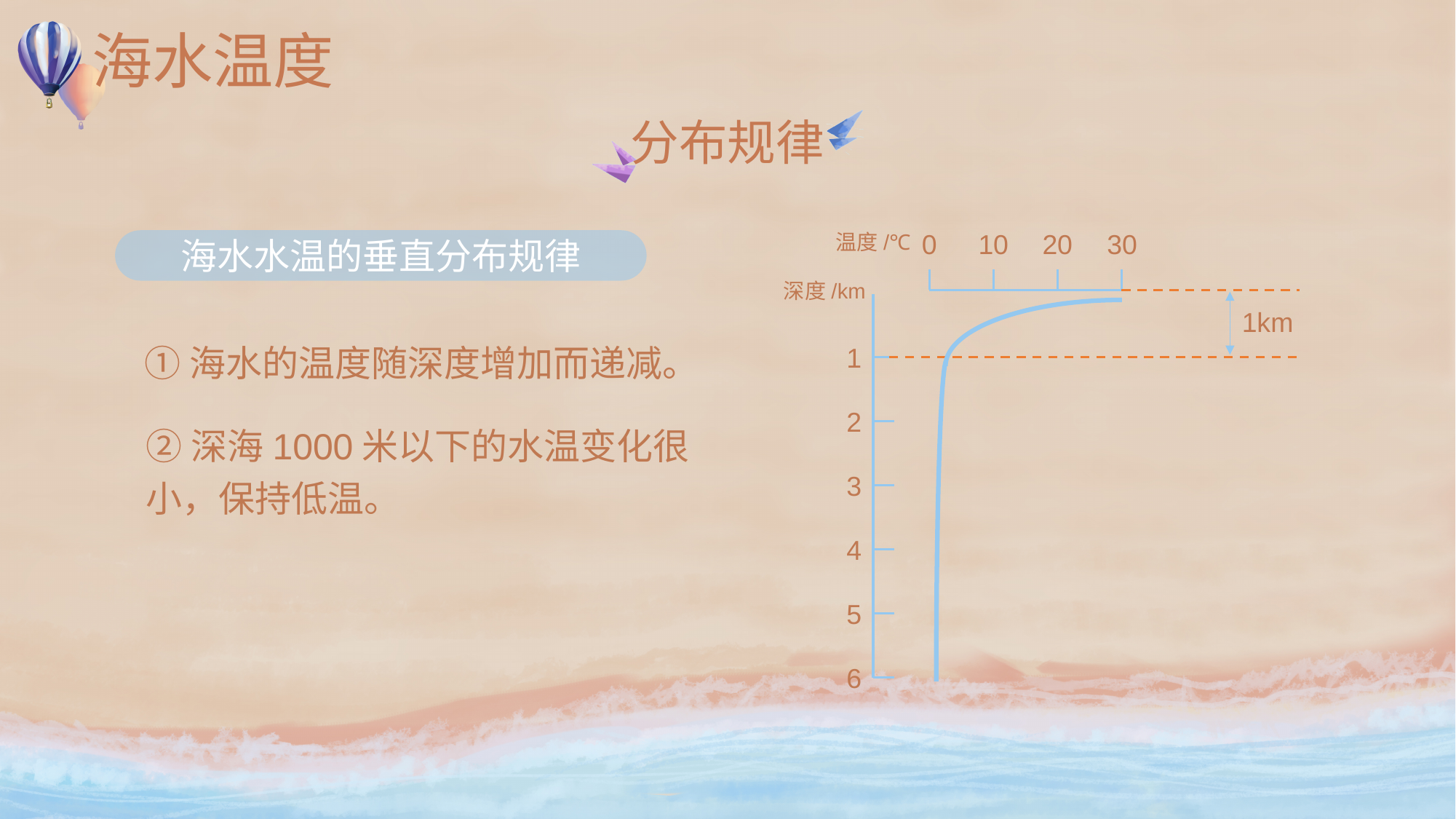

# 海水温度
分布规律
0
10
20
30
温度/℃
深度/km
1
2
3
4
5
6
1km
海水水温的垂直分布规律

①海水的温度随深度增加而递减。
②深海1000米以下的水温变化很小，保持低温。